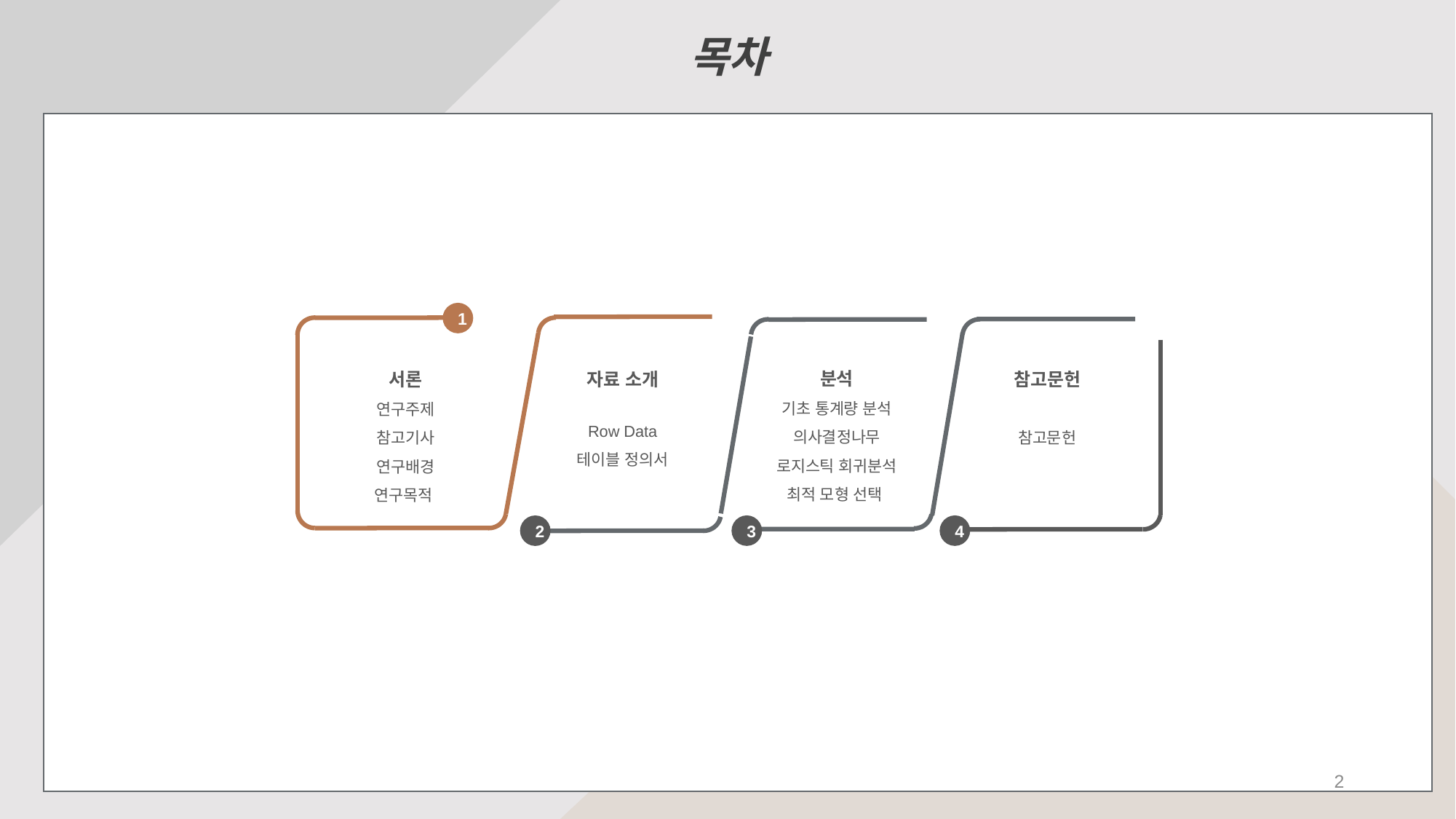

목차

1

4
분석
기초 통계량 분석
의사결정나무
로지스틱 회귀분석
최적 모형 선택
서론
연구주제
참고기사
연구배경
연구목적
자료 소개

Row Data
테이블 정의서

참고문헌

참고문헌

3
2
2